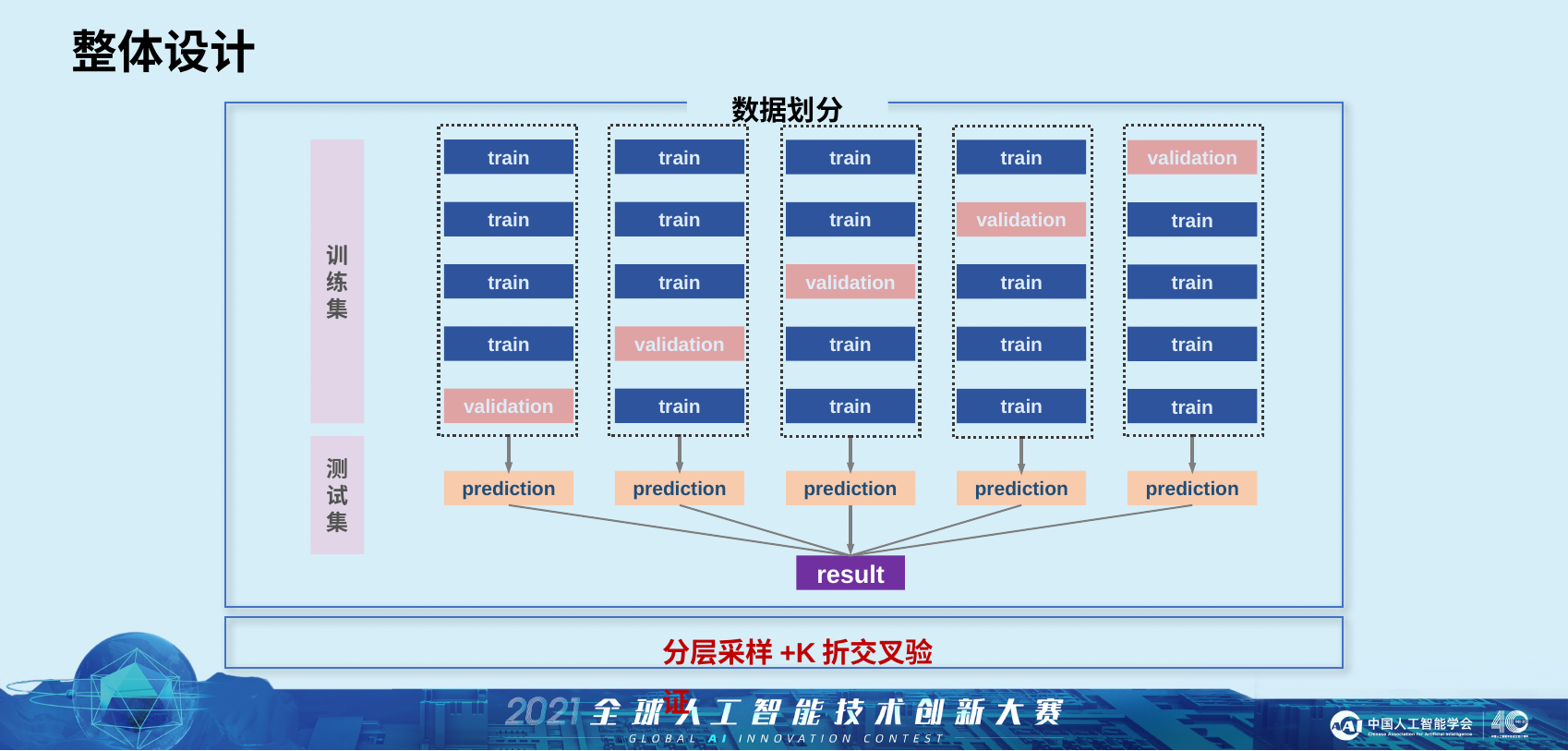

整体设计
数据划分

训
练
集
train
train
train
train
validation
train
train
validation
train
train
train
train
train
validation
train
validation
train
train
train
train
train
validation
train
train
train
测试集
prediction
prediction
prediction
prediction
prediction
result
分层采样+K折交叉验证